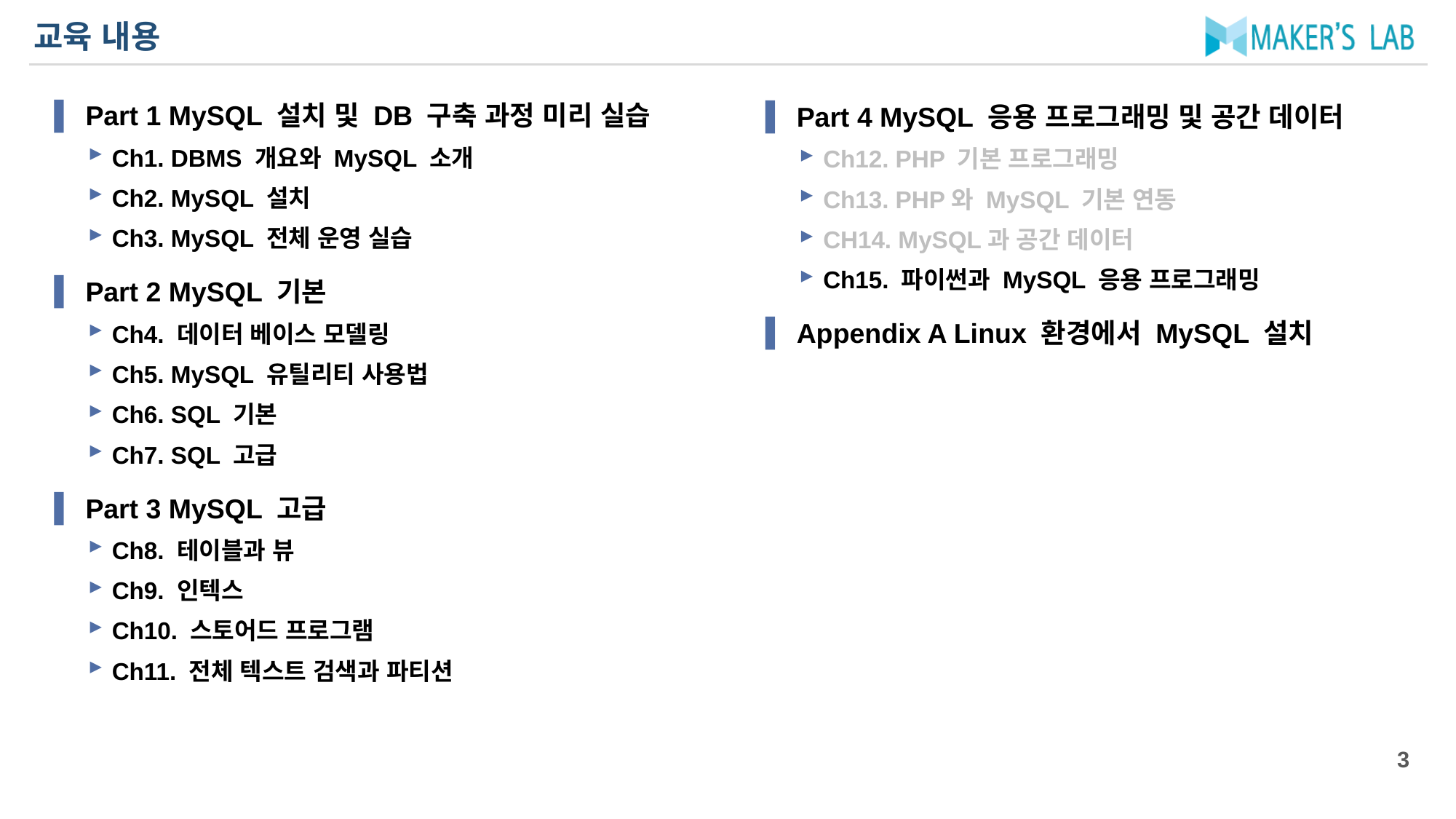

# 교육 내용
Part 1 MySQL 설치 및 DB 구축 과정 미리 실습
Ch1. DBMS 개요와 MySQL 소개
Ch2. MySQL 설치
Ch3. MySQL 전체 운영 실습
Part 2 MySQL 기본
Ch4. 데이터 베이스 모델링
Ch5. MySQL 유틸리티 사용법
Ch6. SQL 기본
Ch7. SQL 고급
Part 3 MySQL 고급
Ch8. 테이블과 뷰
Ch9. 인텍스
Ch10. 스토어드 프로그램
Ch11. 전체 텍스트 검색과 파티션
Part 4 MySQL 응용 프로그래밍 및 공간 데이터
Ch12. PHP 기본 프로그래밍
Ch13. PHP와 MySQL 기본 연동
CH14. MySQL과 공간 데이터
Ch15. 파이썬과 MySQL 응용 프로그래밍
Appendix A Linux 환경에서 MySQL 설치
3